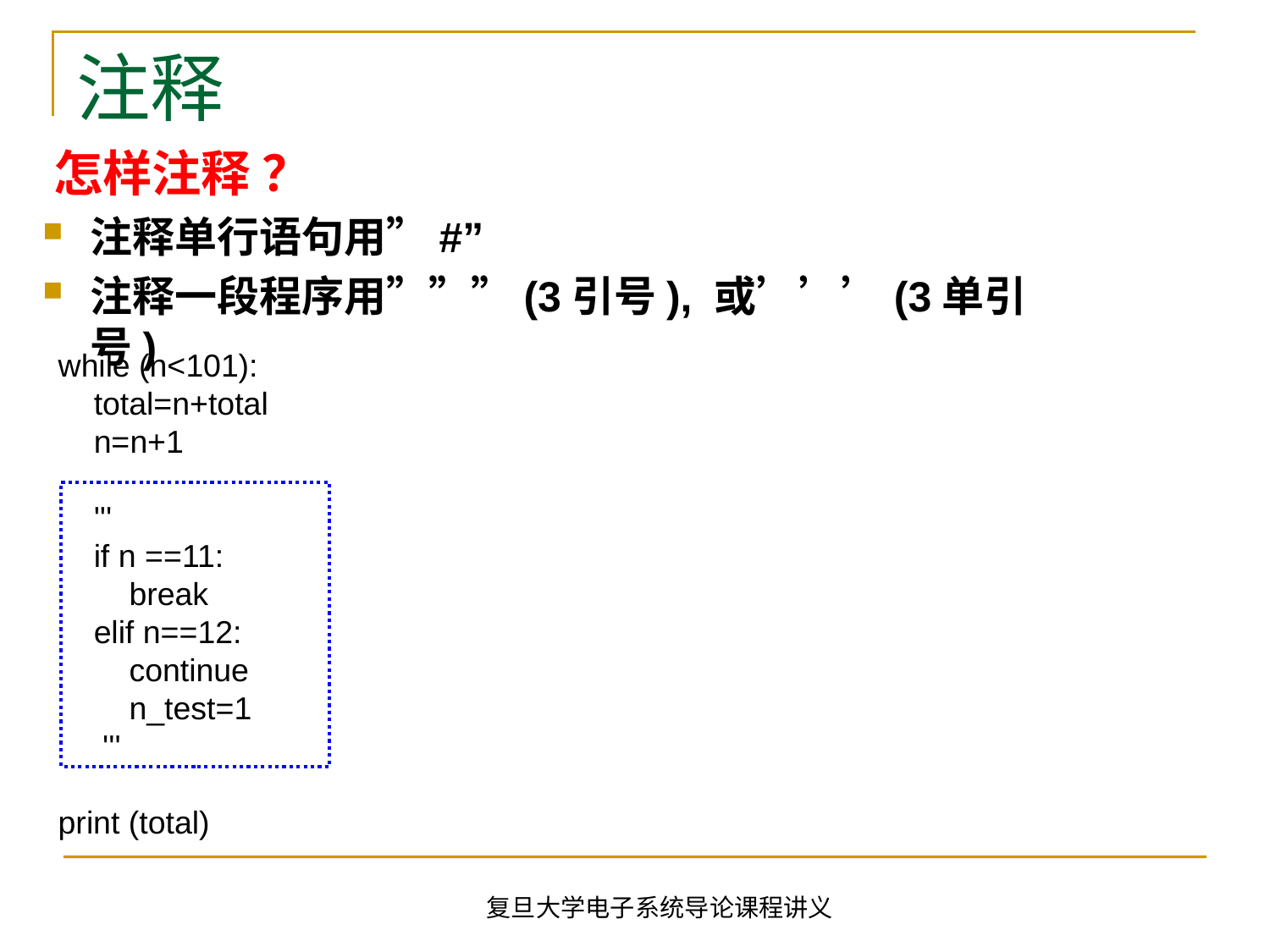

# 注释
怎样注释 ？

注释单行语句用”#”
注释一段程序用”””(3引号), 或’’’(3单引号)

while (n<101):
    total=n+total
    n=n+1

    '''
    if n ==11:
        break
    elif n==12:
        continue
        n_test=1
     '''

print (total)